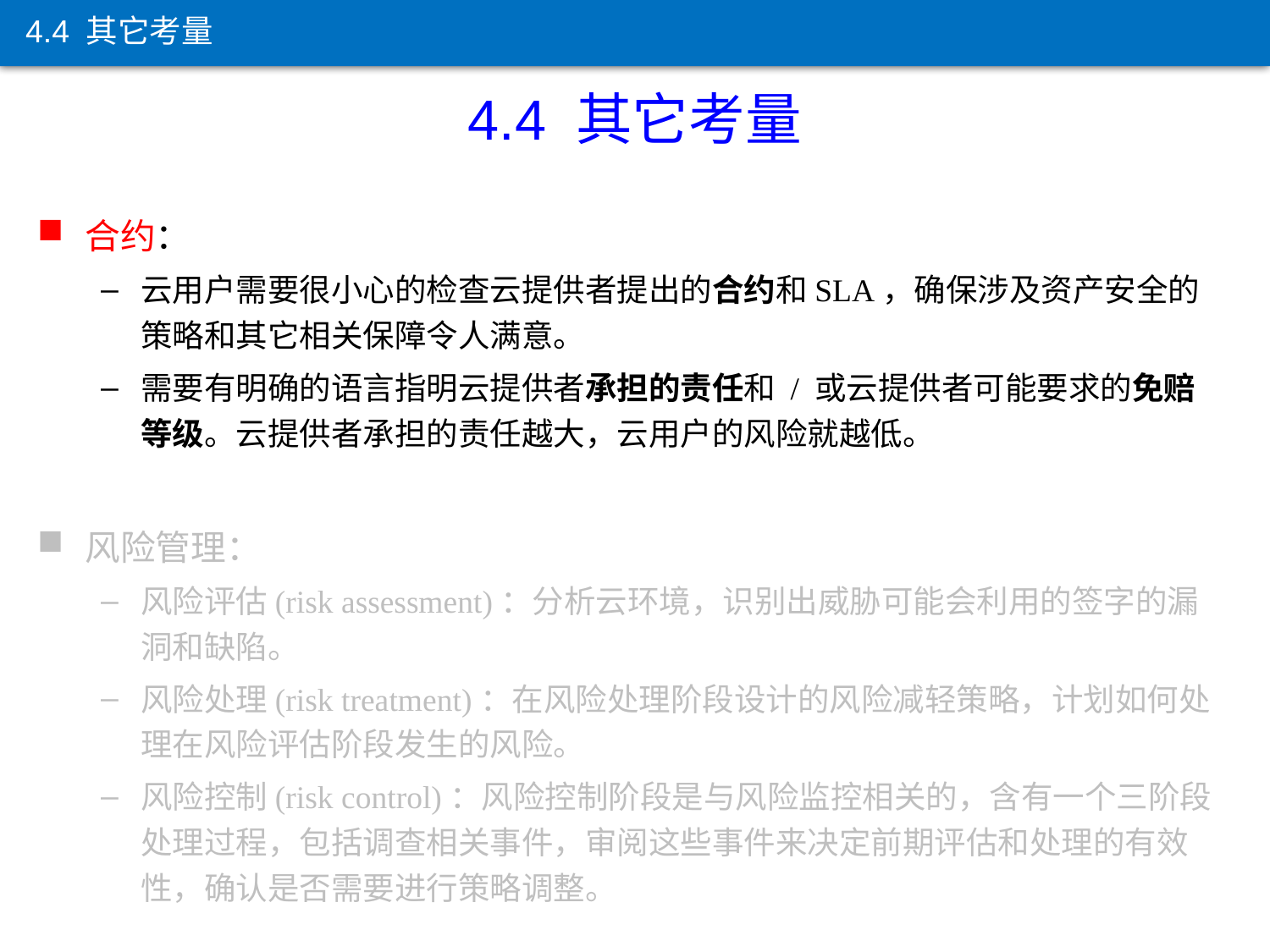

4.4 其它考量
4.4 其它考量
合约：
云用户需要很小心的检查云提供者提出的合约和SLA，确保涉及资产安全的策略和其它相关保障令人满意。
需要有明确的语言指明云提供者承担的责任和 / 或云提供者可能要求的免赔等级。云提供者承担的责任越大，云用户的风险就越低。

风险管理：
风险评估(risk assessment)：分析云环境，识别出威胁可能会利用的签字的漏洞和缺陷。
风险处理(risk treatment)：在风险处理阶段设计的风险减轻策略，计划如何处理在风险评估阶段发生的风险。
风险控制(risk control)：风险控制阶段是与风险监控相关的，含有一个三阶段处理过程，包括调查相关事件，审阅这些事件来决定前期评估和处理的有效性，确认是否需要进行策略调整。
46